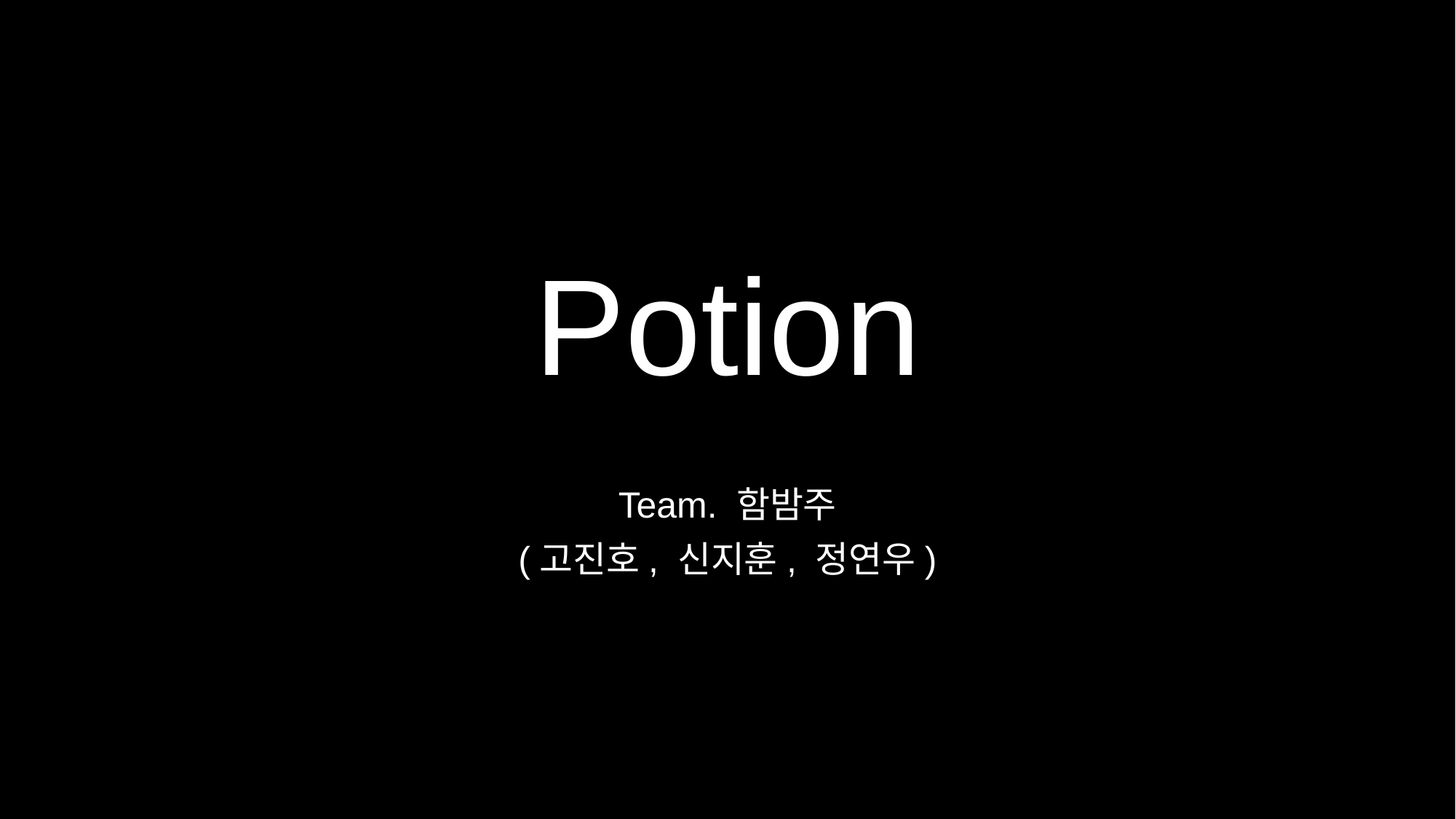

# Potion
Team. 함밤주
(고진호, 신지훈, 정연우)